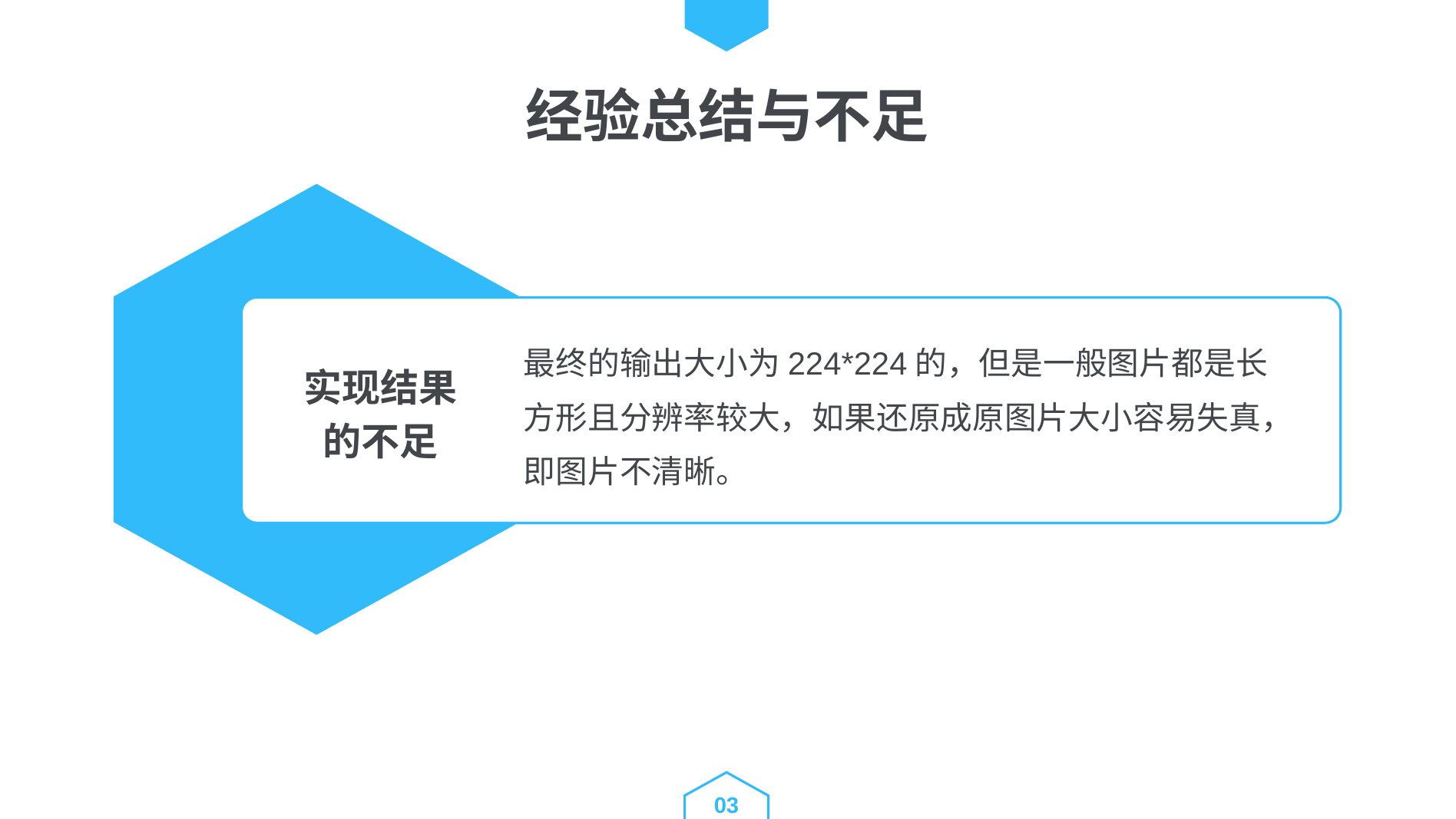

经验总结与不足

最终的输出大小为224*224的，但是一般图片都是长方形且分辨率较大，如果还原成原图片大小容易失真，即图片不清晰。
实现结果的不足

03